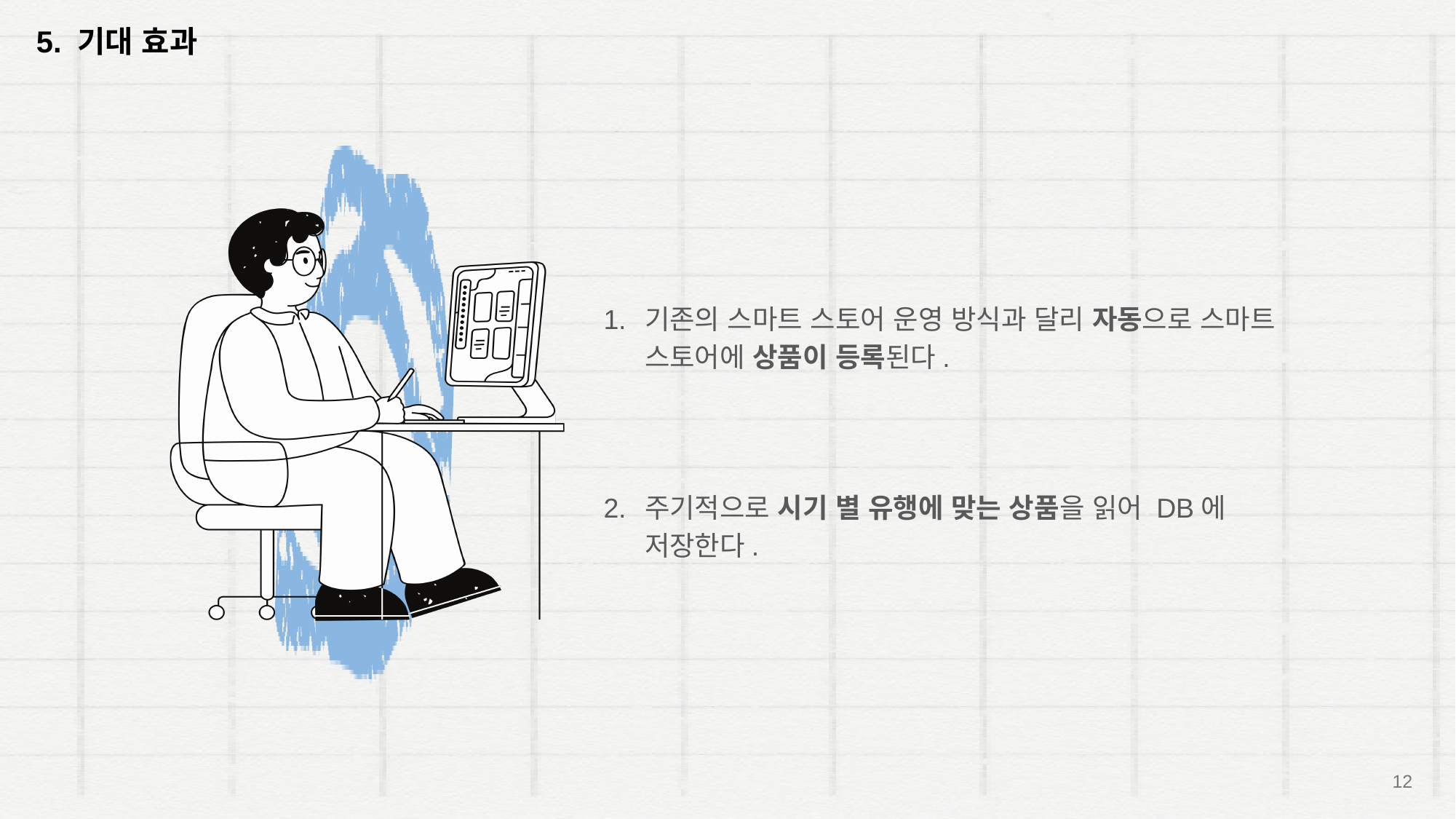

5. 기대 효과

기존의 스마트 스토어 운영 방식과 달리 자동으로 스마트 스토어에 상품이 등록된다.

주기적으로 시기 별 유행에 맞는 상품을 읽어 DB에 저장한다.
12